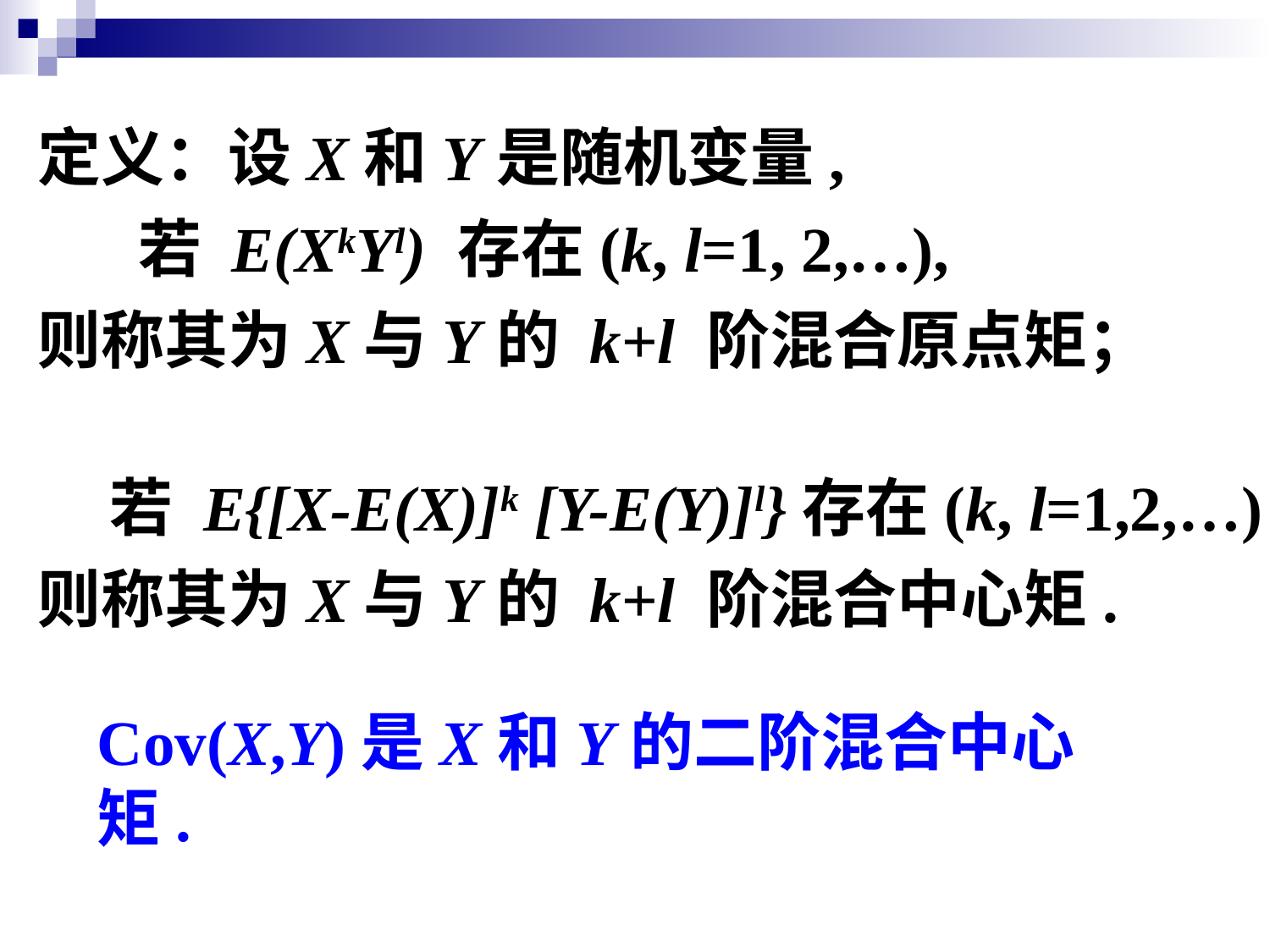

定义：设X和Y是随机变量,
      若 E(XkYl) 存在(k, l=1, 2,…),
则称其为X与Y的 k+l 阶混合原点矩；
    若 E{[X-E(X)]k [Y-E(Y)]l}存在(k, l=1,2,…)
则称其为X与Y的 k+l 阶混合中心矩.
Cov(X,Y)是X和Y的二阶混合中心矩.